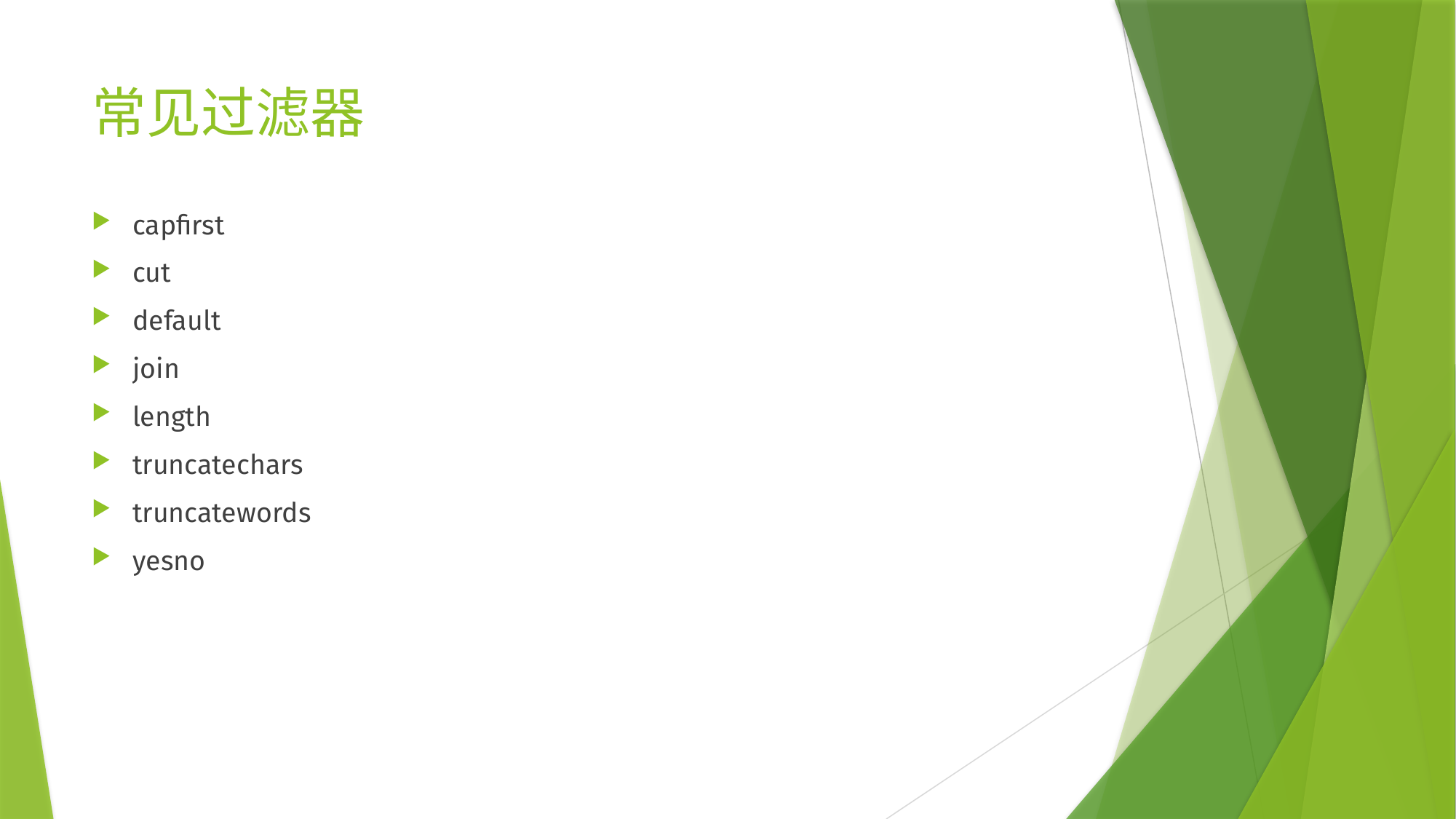

# 常见过滤器
capfirst
cut
default
join
length
truncatechars
truncatewords
yesno